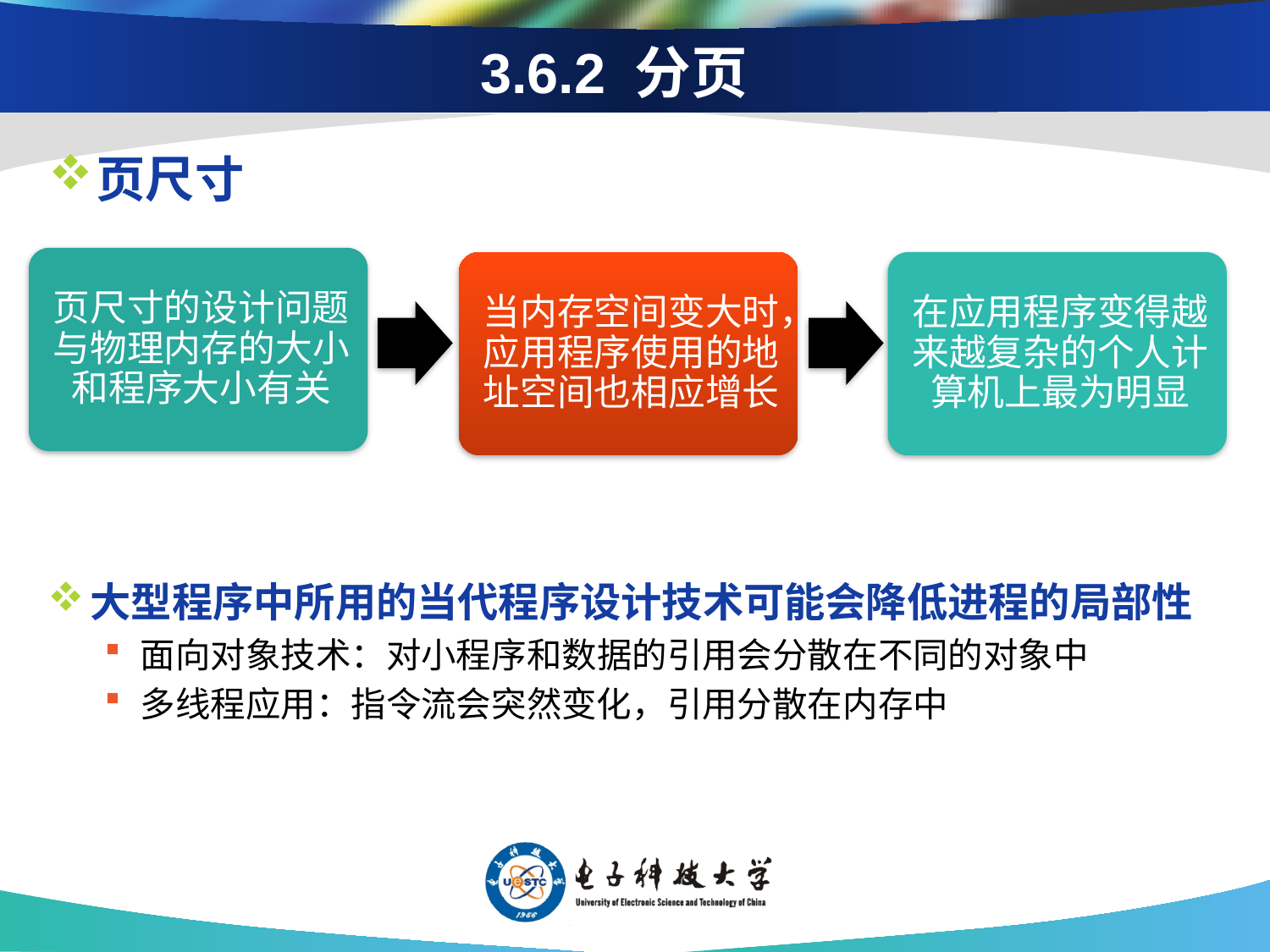

# 3.6.2 分页
页尺寸
页尺寸的设计问题与物理内存的大小和程序大小有关

当内存空间变大时，应用程序使用的地址空间也相应增长

在应用程序变得越来越复杂的个人计算机上最为明显
大型程序中所用的当代程序设计技术可能会降低进程的局部性
面向对象技术：对小程序和数据的引用会分散在不同的对象中
多线程应用：指令流会突然变化，引用分散在内存中